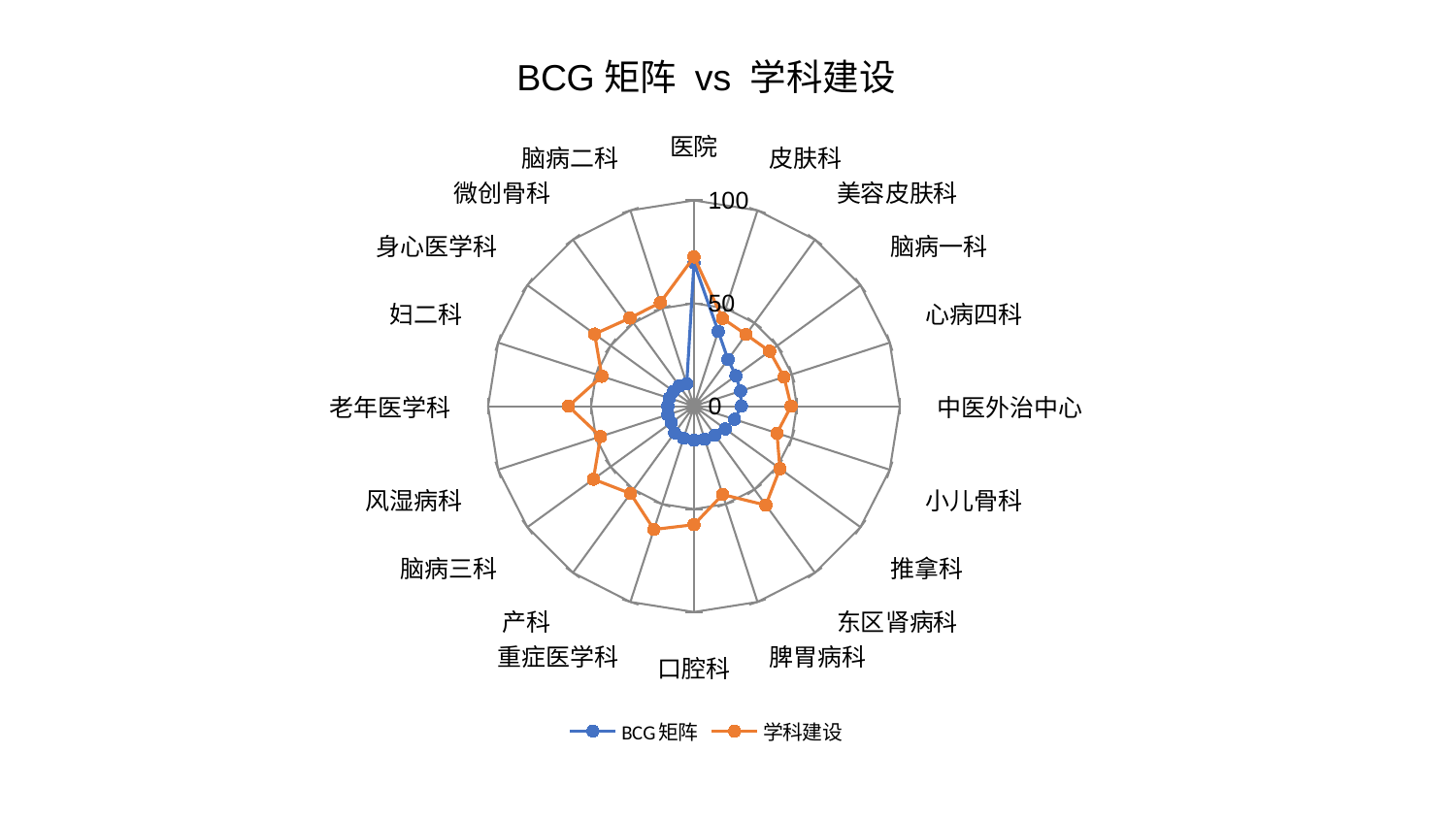

### Chart: BCG矩阵 vs 学科建设

| Category | BCG矩阵 | 学科建设 |
|---|---|---|
| 医院 | 69.58310347946944 | 72.51864463555009 |
| 皮肤科 | 38.2013523061798 | 44.881927859908835 |
| 美容皮肤科 | 28.12475777463405 | 43.05045843275014 |
| 脑病一科 | 25.21997983206251 | 45.43659697396324 |
| 心病四科 | 23.799894053051265 | 46.01101285142108 |
| 中医外治中心 | 23.046771515544297 | 47.21251362904904 |
| 小儿骨科 | 20.70724899794976 | 42.40078890704551 |
| 推拿科 | 18.83736658682013 | 51.626323693367986 |
| 东区肾病科 | 17.31886415456539 | 59.43559508689973 |
| 脾胃病科 | 16.86398599474045 | 45.140141185286794 |
| 口腔科 | 16.519210777592736 | 57.57451450084834 |
| 重症医学科 | 16.374669931589537 | 62.96690803068102 |
| 产科 | 15.941122256457627 | 52.471254182944755 |
| 脑病三科 | 13.586693581564926 | 60.36348611301669 |
| 风湿病科 | 13.408701587378255 | 47.71975156291374 |
| 老年医学科 | 12.697319051148249 | 60.992028575827064 |
| 妇二科 | 12.67332923582121 | 47.015787894867174 |
| 身心医学科 | 12.31827652925058 | 59.65029310593578 |
| 微创骨科 | 12.158545902525459 | 52.940195291921256 |
| 脑病二科 | 11.410423775125997 | 52.899124386118594 |
75